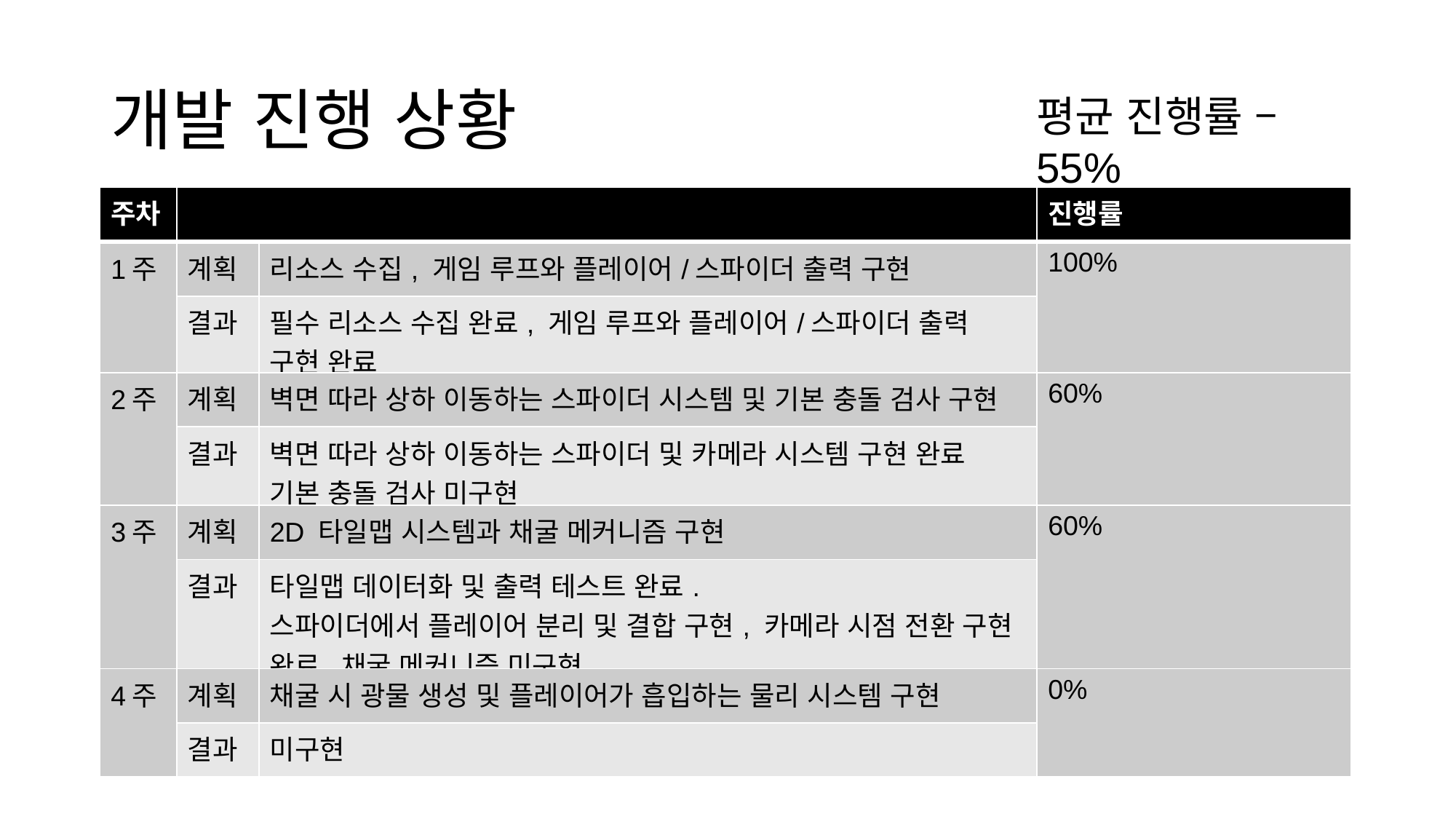

# 개발 진행 상황
평균 진행률 – 55%
| 주차 |  |  | 진행률 |
| --- | --- | --- | --- |
| 1주 | 계획 | 리소스 수집, 게임 루프와 플레이어/스파이더 출력 구현 | 100% |
|  | 결과 | 필수 리소스 수집 완료, 게임 루프와 플레이어/스파이더 출력 구현 완료 |  |
| 2주 | 계획 | 벽면 따라 상하 이동하는 스파이더 시스템 및 기본 충돌 검사 구현 | 60% |
|  | 결과 | 벽면 따라 상하 이동하는 스파이더 및 카메라 시스템 구현 완료 기본 충돌 검사 미구현 |  |
| 3주 | 계획 | 2D 타일맵 시스템과 채굴 메커니즘 구현 | 60% |
|  | 결과 | 타일맵 데이터화 및 출력 테스트 완료. 스파이더에서 플레이어 분리 및 결합 구현, 카메라 시점 전환 구현 완료.채굴 메커니즘 미구현 |  |
| 4주 | 계획 | 채굴 시 광물 생성 및 플레이어가 흡입하는 물리 시스템 구현 | 0% |
|  | 결과 | 미구현 |  |